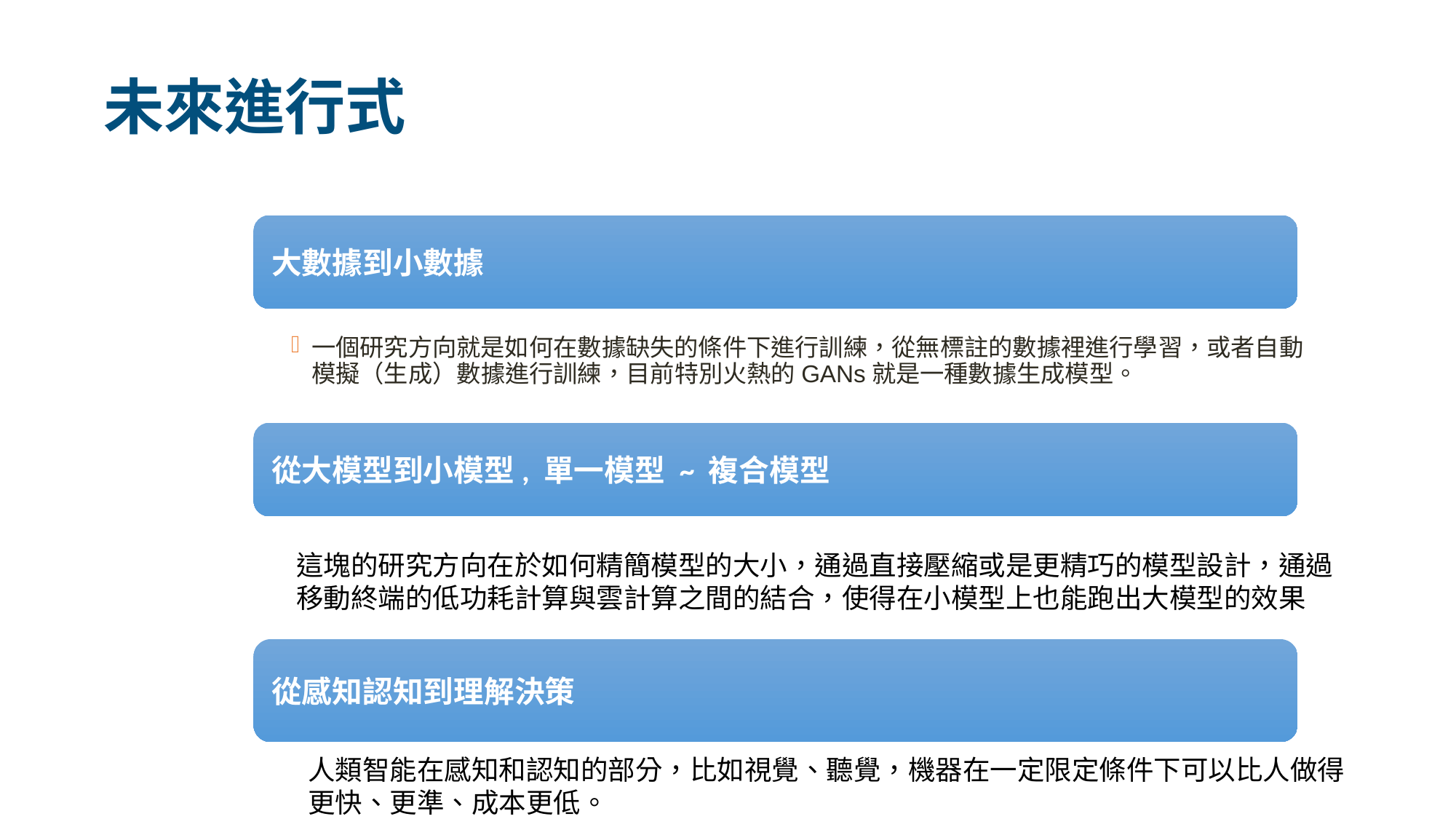

# 未來進行式

大數據到小數據
一個研究方向就是如何在數據缺失的條件下進行訓練，從無標註的數據裡進行學習，或者自動模擬（生成）數據進行訓練，目前特別火熱的GANs就是一種數據生成模型。

從大模型到小模型, 單一模型 ~ 複合模型
這塊的研究方向在於如何精簡模型的大小，通過直接壓縮或是更精巧的模型設計，通過移動終端的低功耗計算與雲計算之間的結合，使得在小模型上也能跑出大模型的效果

從感知認知到理解決策
人類智能在感知和認知的部分，比如視覺、聽覺，機器在一定限定條件下可以比人做得更快、更準、成本更低。